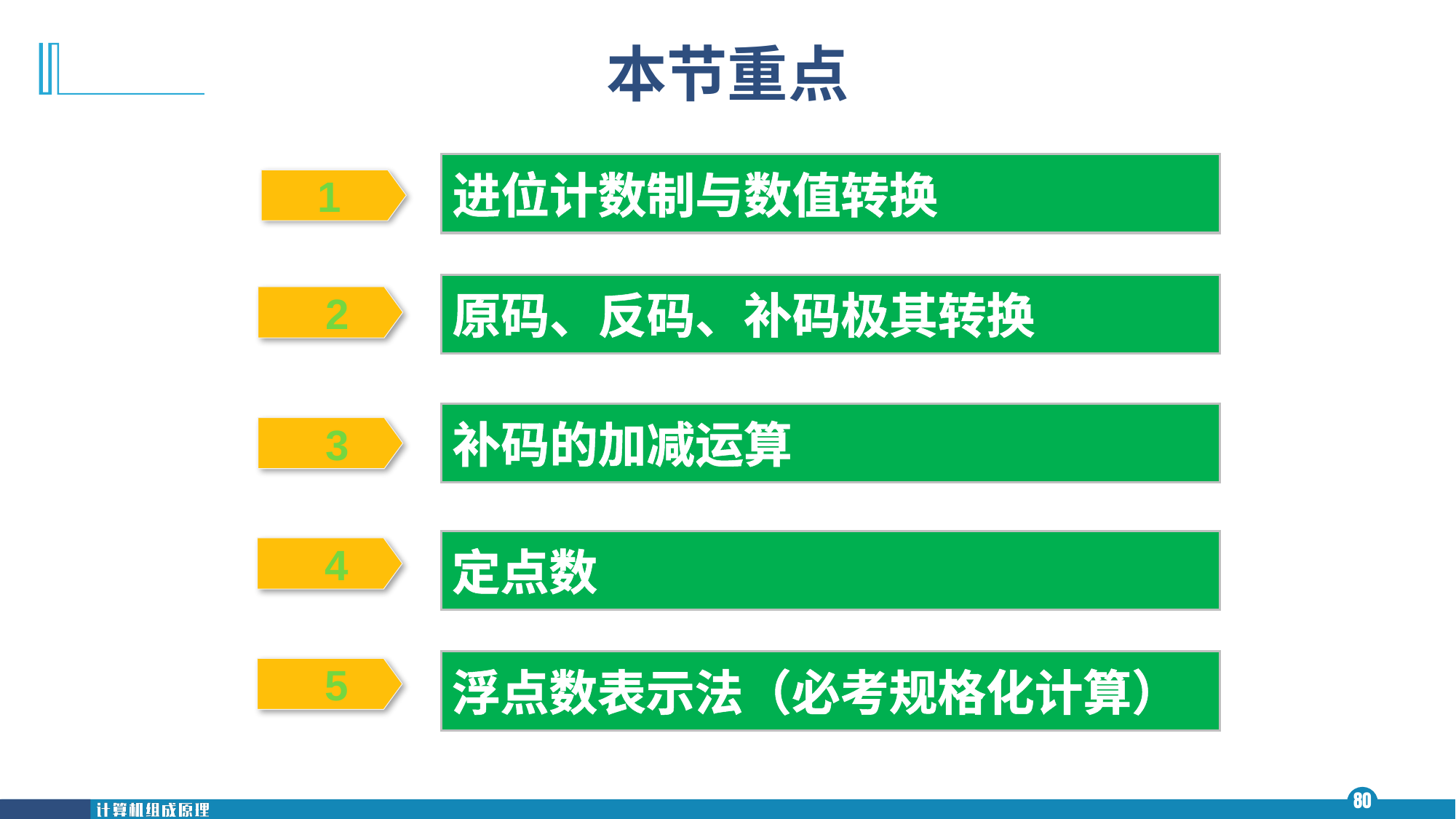

# 本节重点
进位计数制与数值转换
1
原码、反码、补码极其转换
  2
补码的加减运算
  3
定点数
  4
浮点数表示法（必考规格化计算）
  5